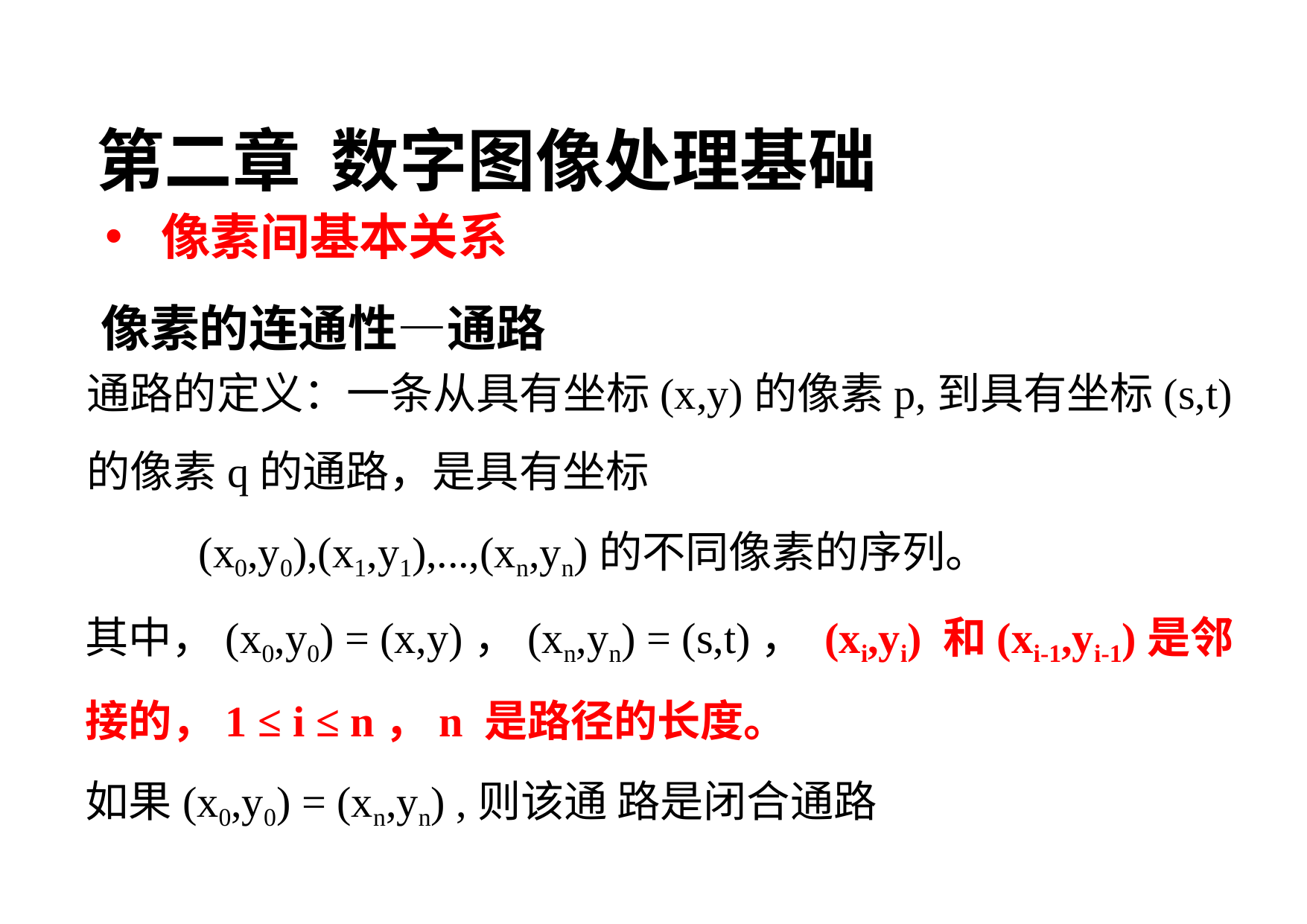

第二章  数字图像处理基础
像素间基本关系
# 像素的连通性—通路
通路的定义：一条从具有坐标(x,y)的像素p,到具有坐标(s,t) 的像素q的通路，是具有坐标
(x0,y0),(x1,y1),...,(xn,yn)的不同像素的序列。
其中，(x0,y0) = (x,y)，(xn,yn) = (s,t)， (xi,yi) 和(xi-1,yi-1)是邻接的，1 ≤ i ≤ n，n 是路径的长度。
如果(x0,y0) = (xn,yn) ,则该通 路是闭合通路
92